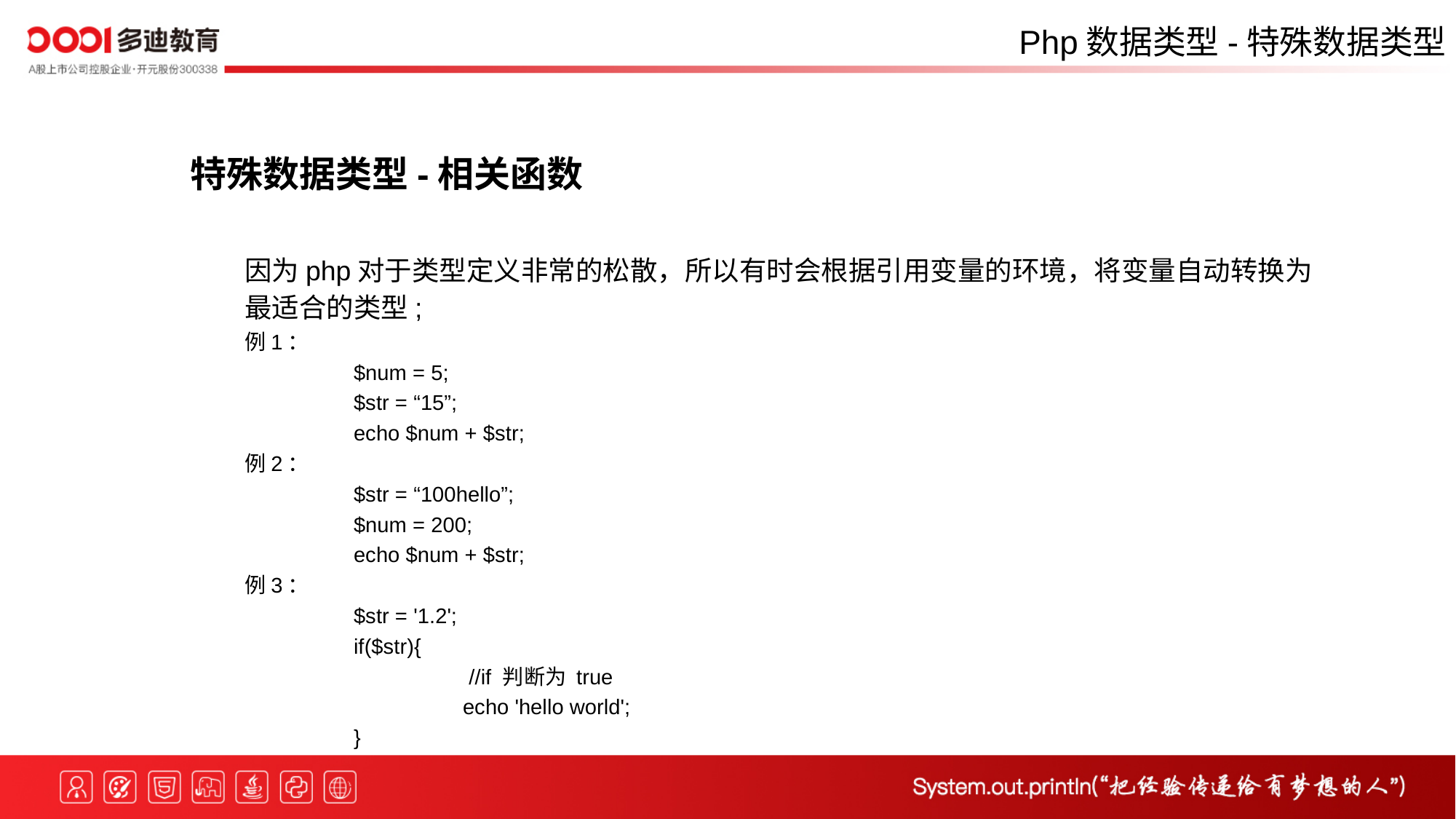

Php数据类型-特殊数据类型
特殊数据类型-相关函数

因为php对于类型定义非常的松散，所以有时会根据引用变量的环境，将变量自动转换为
最适合的类型;
例1：
	$num = 5;
	$str = “15”;
	echo $num + $str;
例2：
	$str = “100hello”;
	$num = 200;
	echo $num + $str;
例3：
	$str = '1.2';
	if($str){
		 //if 判断为 true
		echo 'hello world';
	}